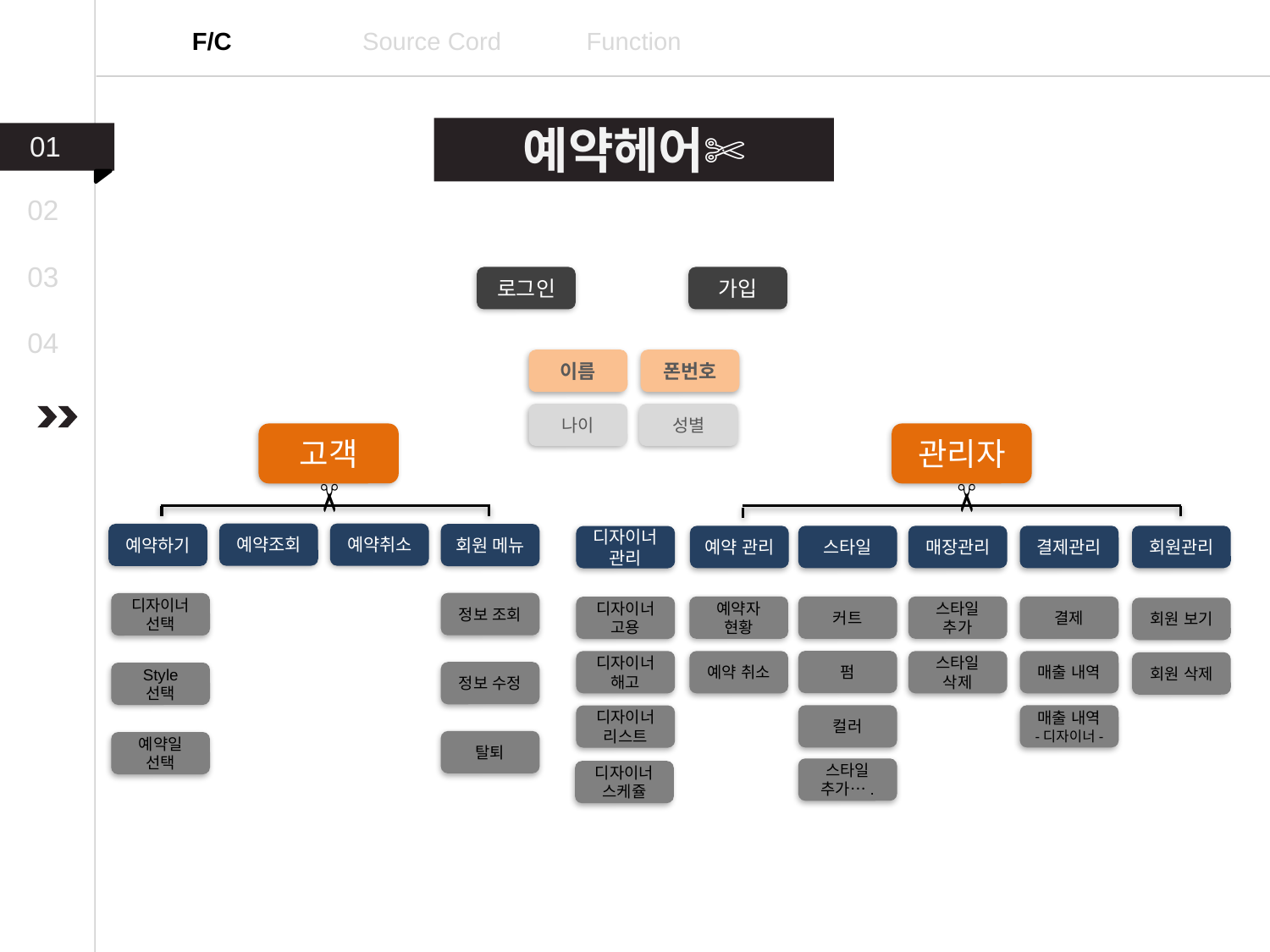

F/C
Source Cord
Function
예약헤어✄

01

02
03
로그인
가입
04
이름
폰번호
나이
성별

고객
관리자
✂
✂
예약조회
예약취소
예약하기
회원 메뉴
예약 관리
스타일
매장관리
결제관리
회원관리
디자이너
관리
정보 조회
디자이너
선택
예약자
현황
커트
스타일
추가
결제
디자이너
고용
회원 보기
펌
디자이너
해고
예약 취소
스타일
삭제
매출 내역
회원 삭제
정보 수정
Style 선택
컬러
매출 내역
-디자이너-
디자이너
리스트
탈퇴
예약일
선택
스타일
추가….
디자이너
스케쥴